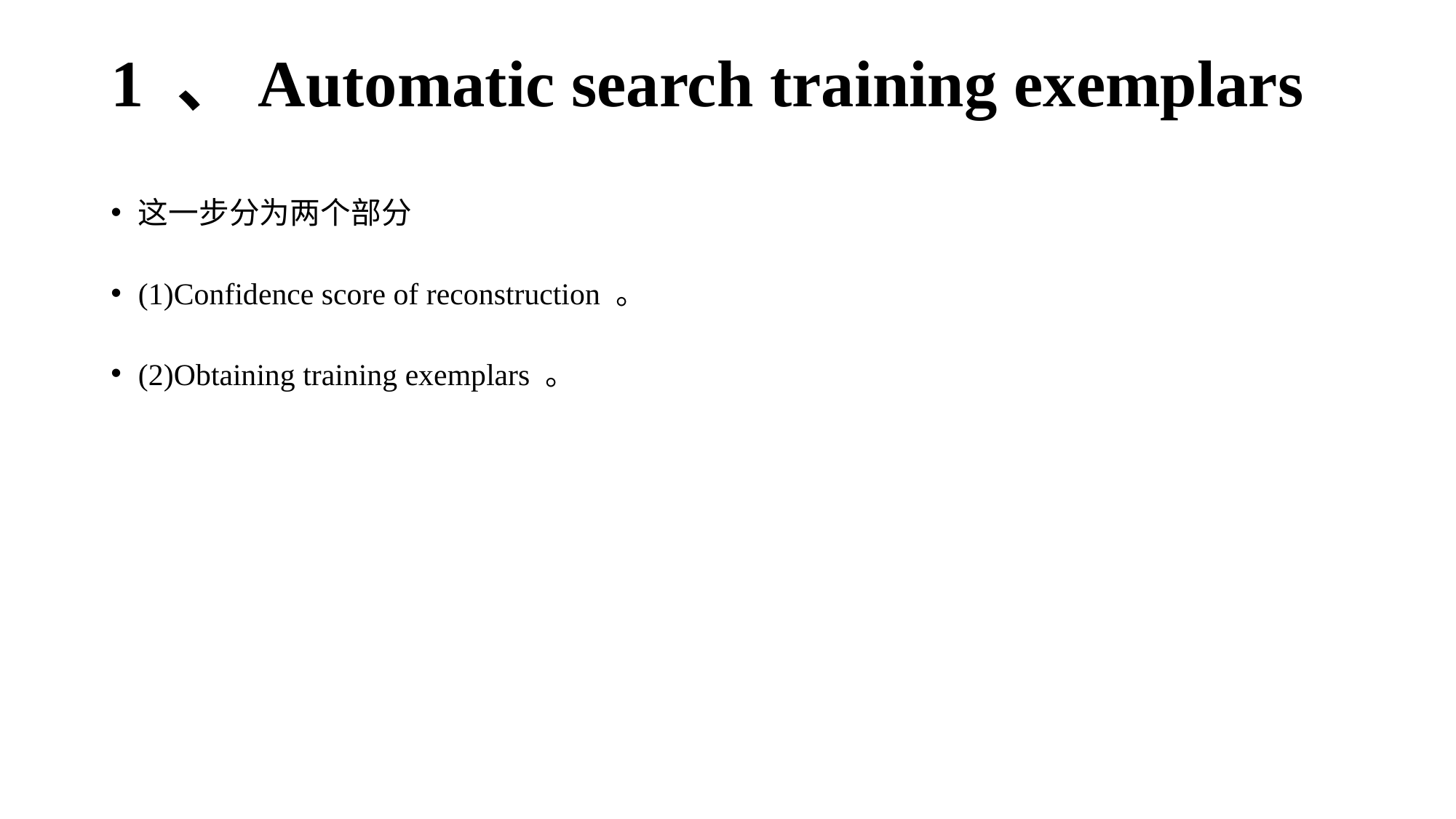

# 1 、Automatic search training exemplars
这一步分为两个部分
(1)Confidence score of reconstruction 。
(2)Obtaining training exemplars 。